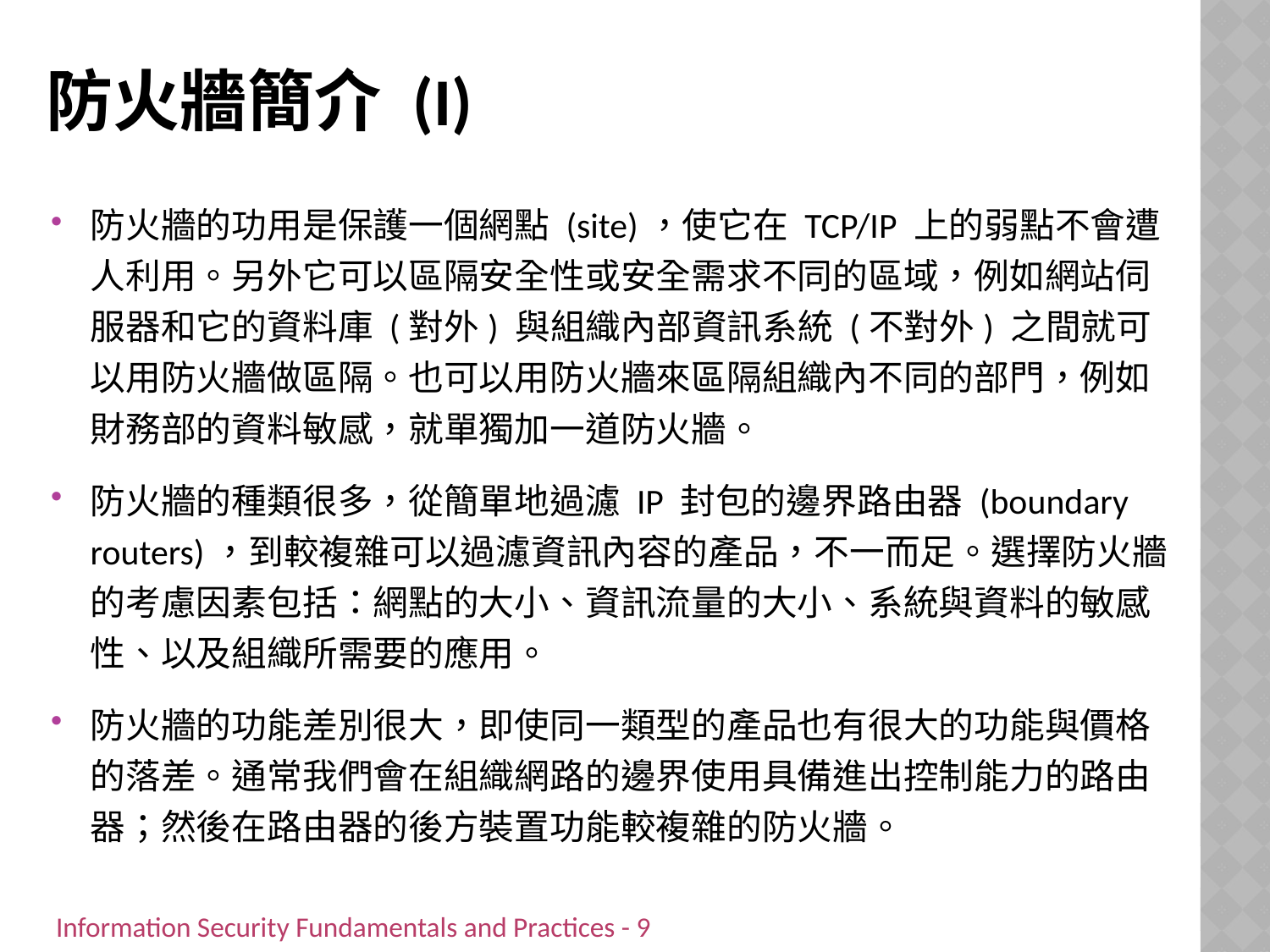

# 防火牆簡介 (I)
防火牆的功用是保護一個網點 (site)，使它在 TCP/IP 上的弱點不會遭人利用。另外它可以區隔安全性或安全需求不同的區域，例如網站伺服器和它的資料庫 (對外) 與組織內部資訊系統 (不對外) 之間就可以用防火牆做區隔。也可以用防火牆來區隔組織內不同的部門，例如財務部的資料敏感，就單獨加一道防火牆。
防火牆的種類很多，從簡單地過濾 IP 封包的邊界路由器 (boundary routers)，到較複雜可以過濾資訊內容的產品，不一而足。選擇防火牆的考慮因素包括：網點的大小、資訊流量的大小、系統與資料的敏感性、以及組織所需要的應用。
防火牆的功能差別很大，即使同一類型的產品也有很大的功能與價格的落差。通常我們會在組織網路的邊界使用具備進出控制能力的路由器；然後在路由器的後方裝置功能較複雜的防火牆。